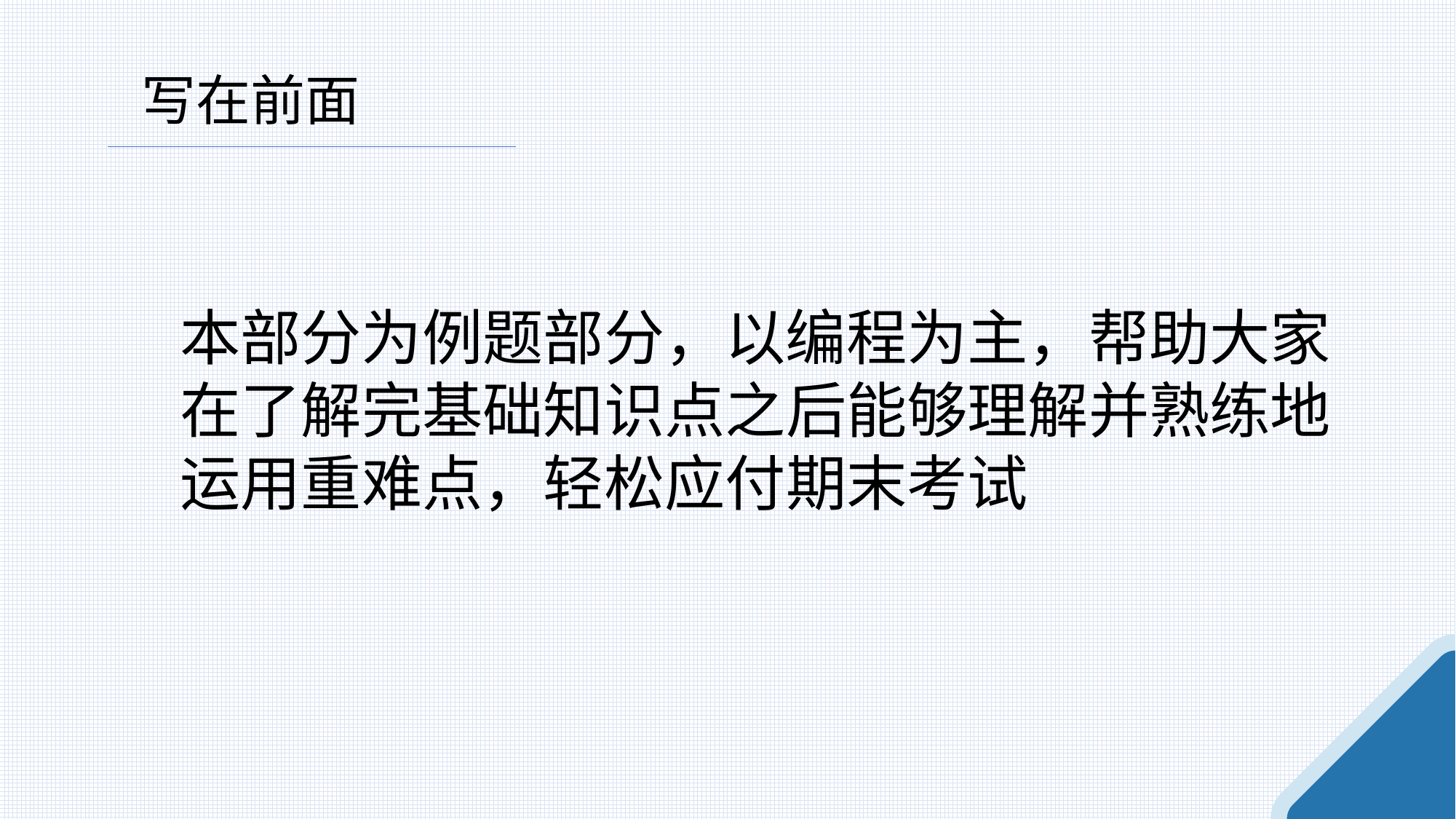

写在前面
本部分为例题部分，以编程为主，帮助大家在了解完基础知识点之后能够理解并熟练地运用重难点，轻松应付期末考试